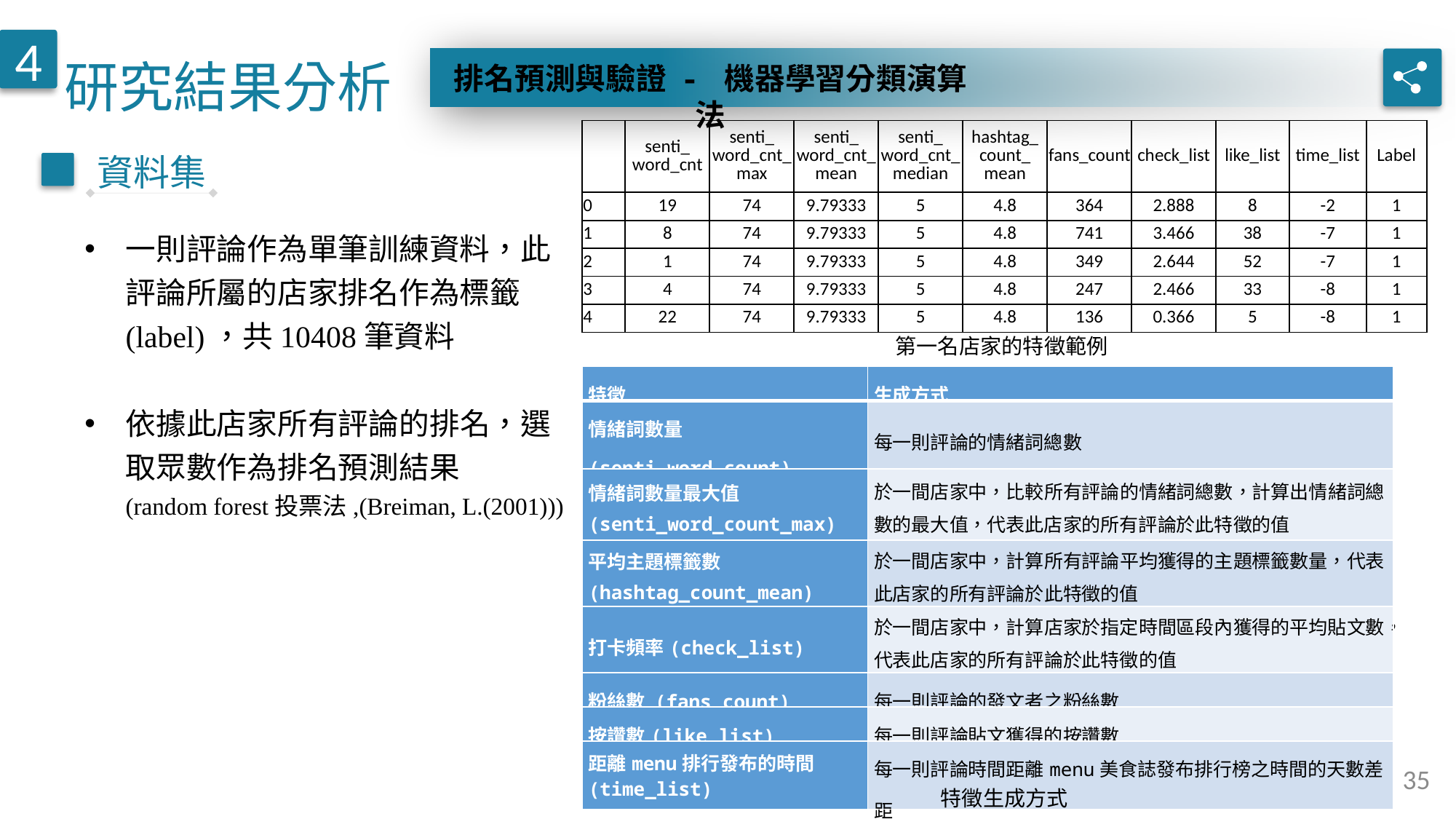

研究結果分析
4

排名預測與驗證 - 機器學習分類演算法

|  | senti\_ word\_cnt | senti\_ word\_cnt\_max | senti\_ word\_cnt\_mean | senti\_ word\_cnt\_median | hashtag\_ count\_ mean | fans\_count | check\_list | like\_list | time\_list | Label |
| --- | --- | --- | --- | --- | --- | --- | --- | --- | --- | --- |
| 0 | 19 | 74 | 9.79333 | 5 | 4.8 | 364 | 2.888 | 8 | -2 | 1 |
| 1 | 8 | 74 | 9.79333 | 5 | 4.8 | 741 | 3.466 | 38 | -7 | 1 |
| 2 | 1 | 74 | 9.79333 | 5 | 4.8 | 349 | 2.644 | 52 | -7 | 1 |
| 3 | 4 | 74 | 9.79333 | 5 | 4.8 | 247 | 2.466 | 33 | -8 | 1 |
| 4 | 22 | 74 | 9.79333 | 5 | 4.8 | 136 | 0.366 | 5 | -8 | 1 |
資料集

一則評論作為單筆訓練資料，此評論所屬的店家排名作為標籤(label)，共10408筆資料

依據此店家所有評論的排名，選取眾數作為排名預測結果
(random forest投票法,(Breiman, L.(2001)))
第一名店家的特徵範例
| 特徵 | 生成方式 |
| --- | --- |
| 情緒詞數量(senti\_word\_count) | 每一則評論的情緒詞總數 |
| 情緒詞數量最大值(senti\_word\_count\_max) | 於一間店家中，比較所有評論的情緒詞總數，計算出情緒詞總數的最大值，代表此店家的所有評論於此特徵的值 |
| 平均主題標籤數(hashtag\_count\_mean) | 於一間店家中，計算所有評論平均獲得的主題標籤數量，代表此店家的所有評論於此特徵的值 |
| 打卡頻率(check\_list) | 於一間店家中，計算店家於指定時間區段內獲得的平均貼文數，代表此店家的所有評論於此特徵的值 |
| 粉絲數 (fans\_count) | 每一則評論的發文者之粉絲數 |
| 按讚數(like\_list) | 每一則評論貼文獲得的按讚數 |
| 距離menu排行發布的時間(time\_list) | 每一則評論時間距離menu美食誌發布排行榜之時間的天數差距 |
35
特徵生成方式